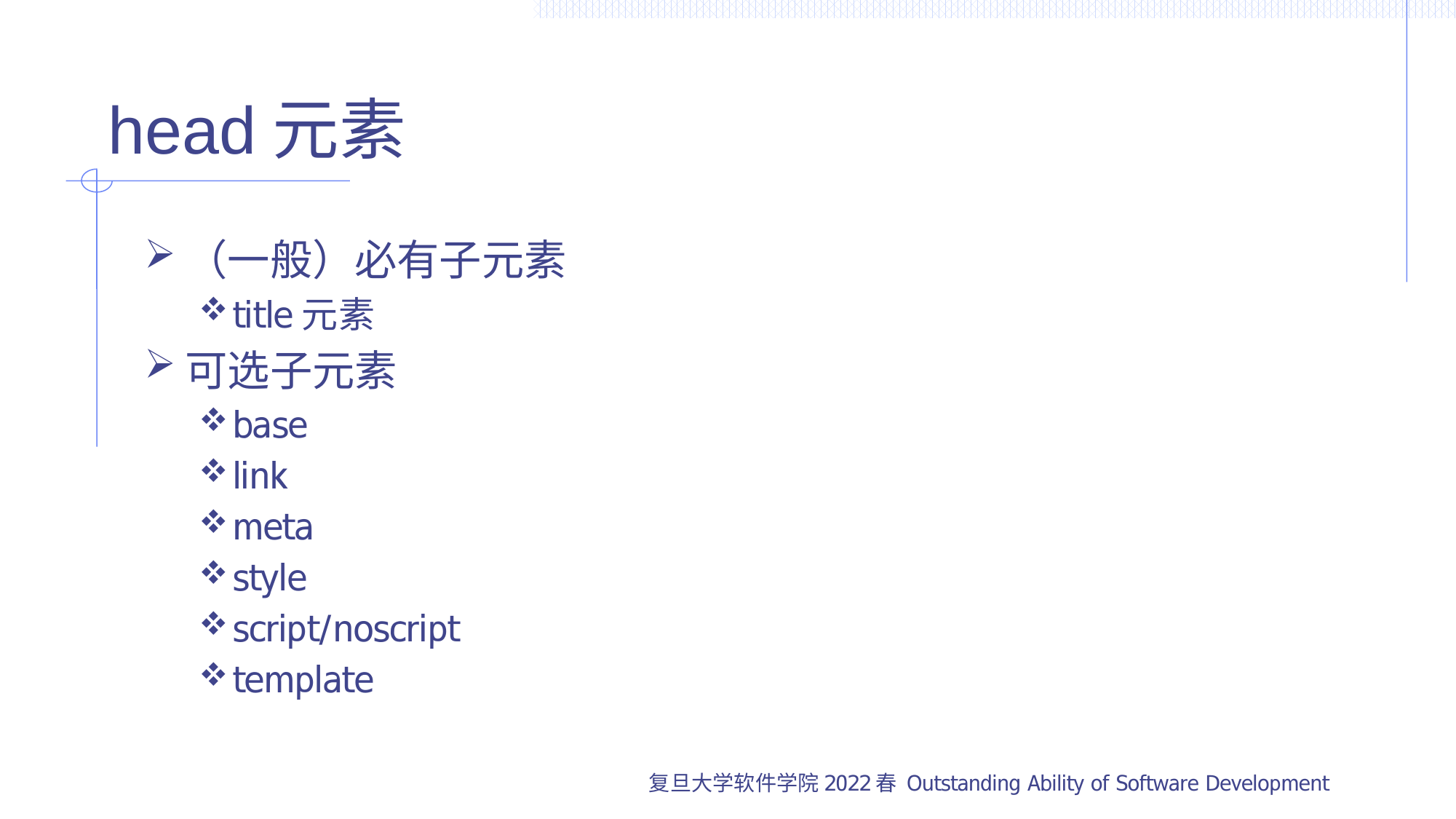

# head元素
（一般）必有子元素
title元素
可选子元素
base
link
meta
style
script/noscript
template